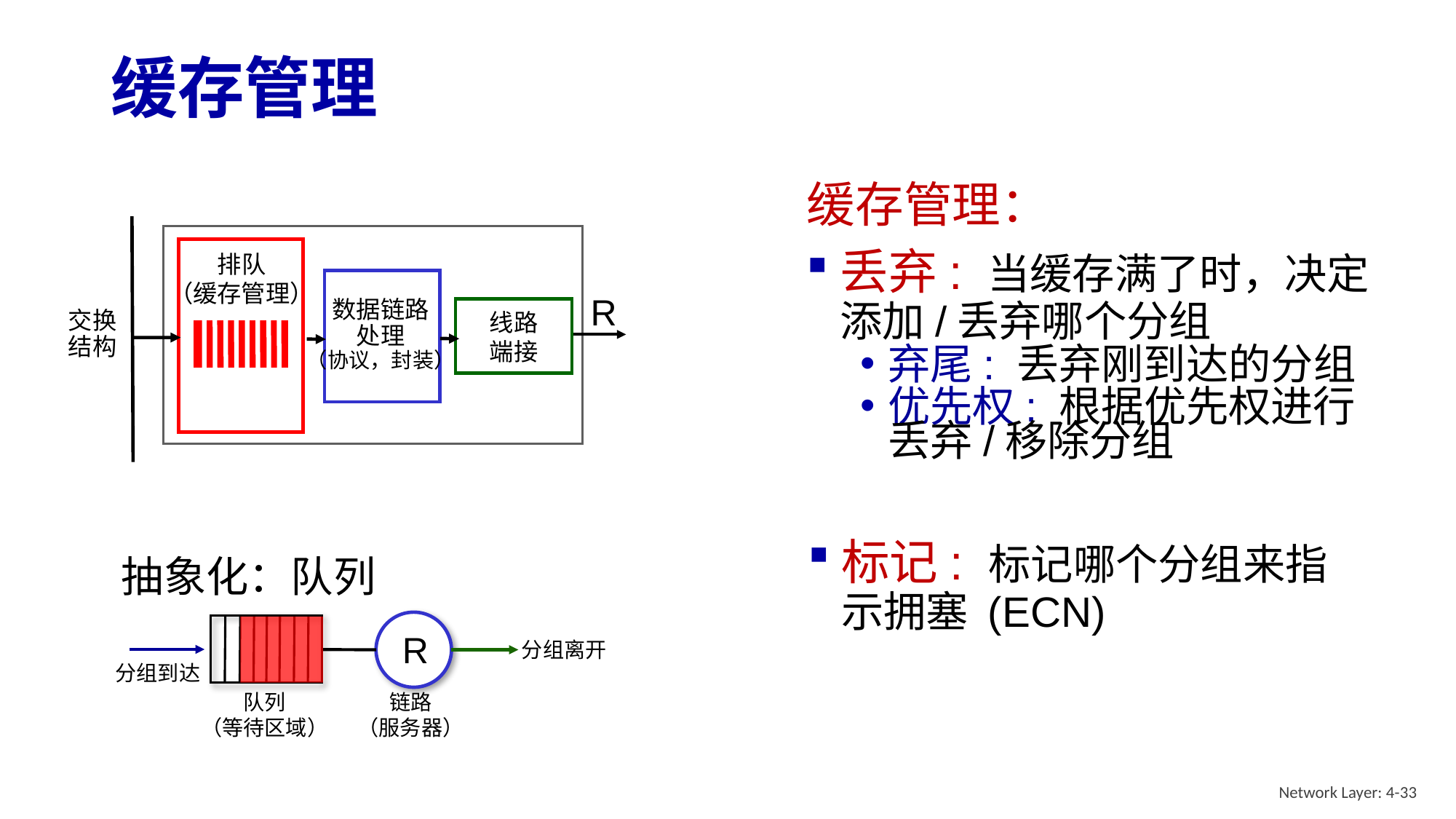

# 缓存管理
缓存管理：
丢弃: 当缓存满了时，决定添加/丢弃哪个分组
弃尾: 丢弃刚到达的分组
优先权: 根据优先权进行丢弃/移除分组

排队
（缓存管理）

R
交换
结构
数据链路
处理
（协议，封装）
线路
端接

标记: 标记哪个分组来指示拥塞 (ECN)

抽象化：队列

分组离开
分组到达
队列
（等待区域）
链路
（服务器）
R
Network Layer: 4-33